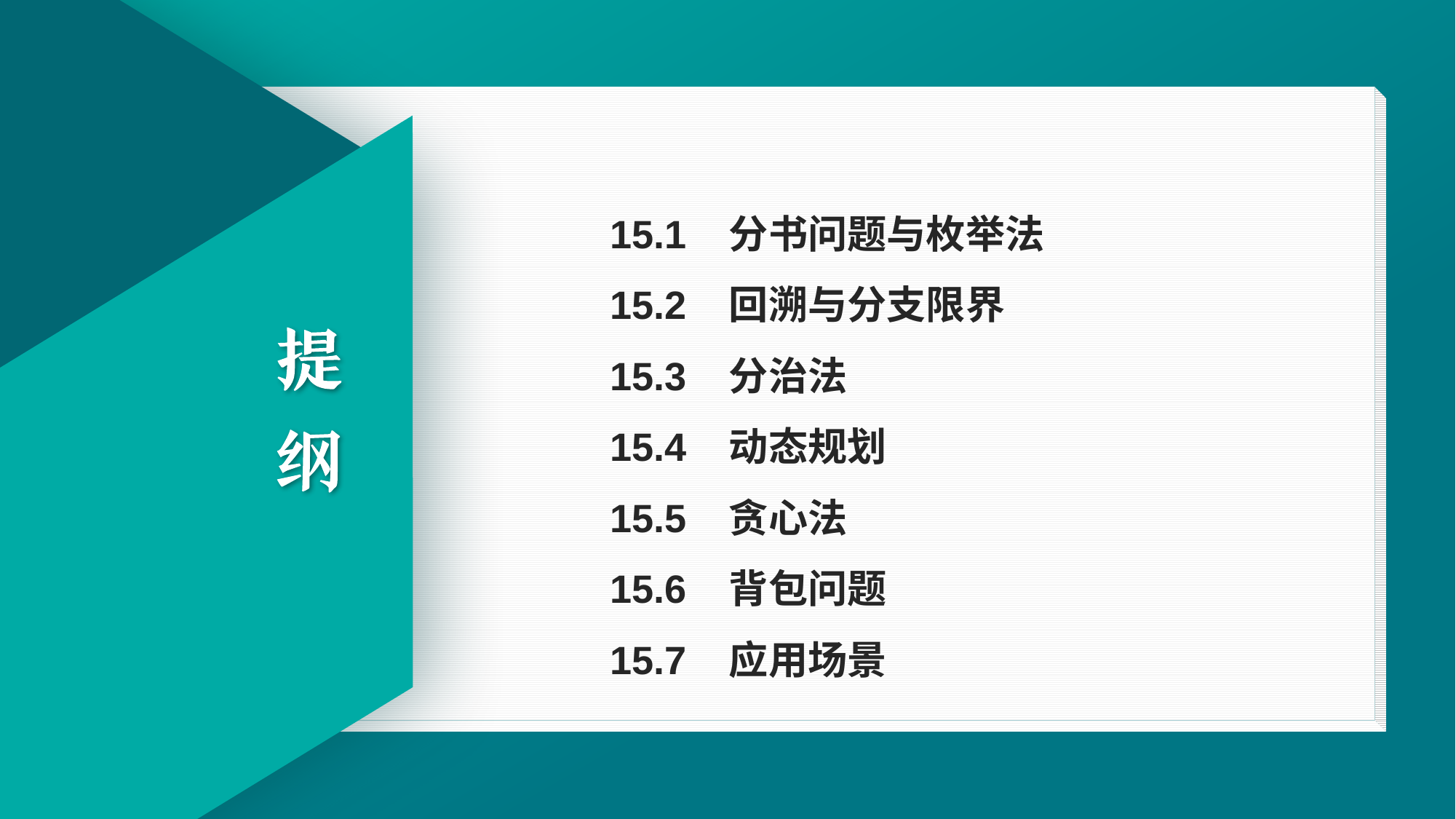

15.1   分书问题与枚举法
15.2   回溯与分支限界
15.3   分治法
15.4   动态规划
15.5   贪心法
15.6   背包问题
15.7   应用场景